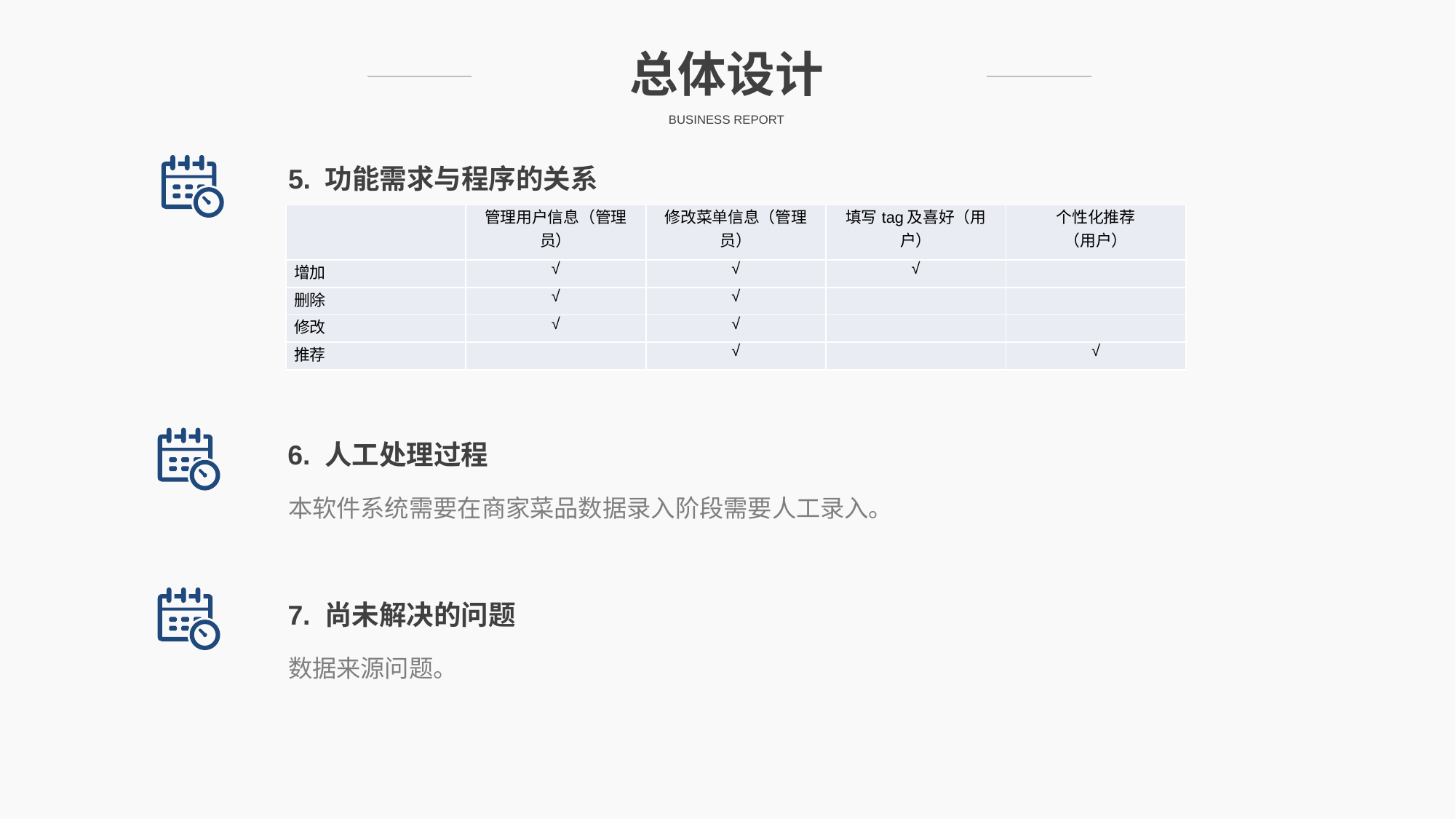

总体设计
BUSINESS REPORT

5. 功能需求与程序的关系
|  | 管理用户信息（管理员） | 修改菜单信息（管理员） | 填写tag及喜好（用户） | 个性化推荐 （用户） |
| --- | --- | --- | --- | --- |
| 增加 | √ | √ | √ |  |
| 删除 | √ | √ |  |  |
| 修改 | √ | √ |  |  |
| 推荐 |  | √ |  | √ |

6. 人工处理过程
本软件系统需要在商家菜品数据录入阶段需要人工录入。

7. 尚未解决的问题
数据来源问题。